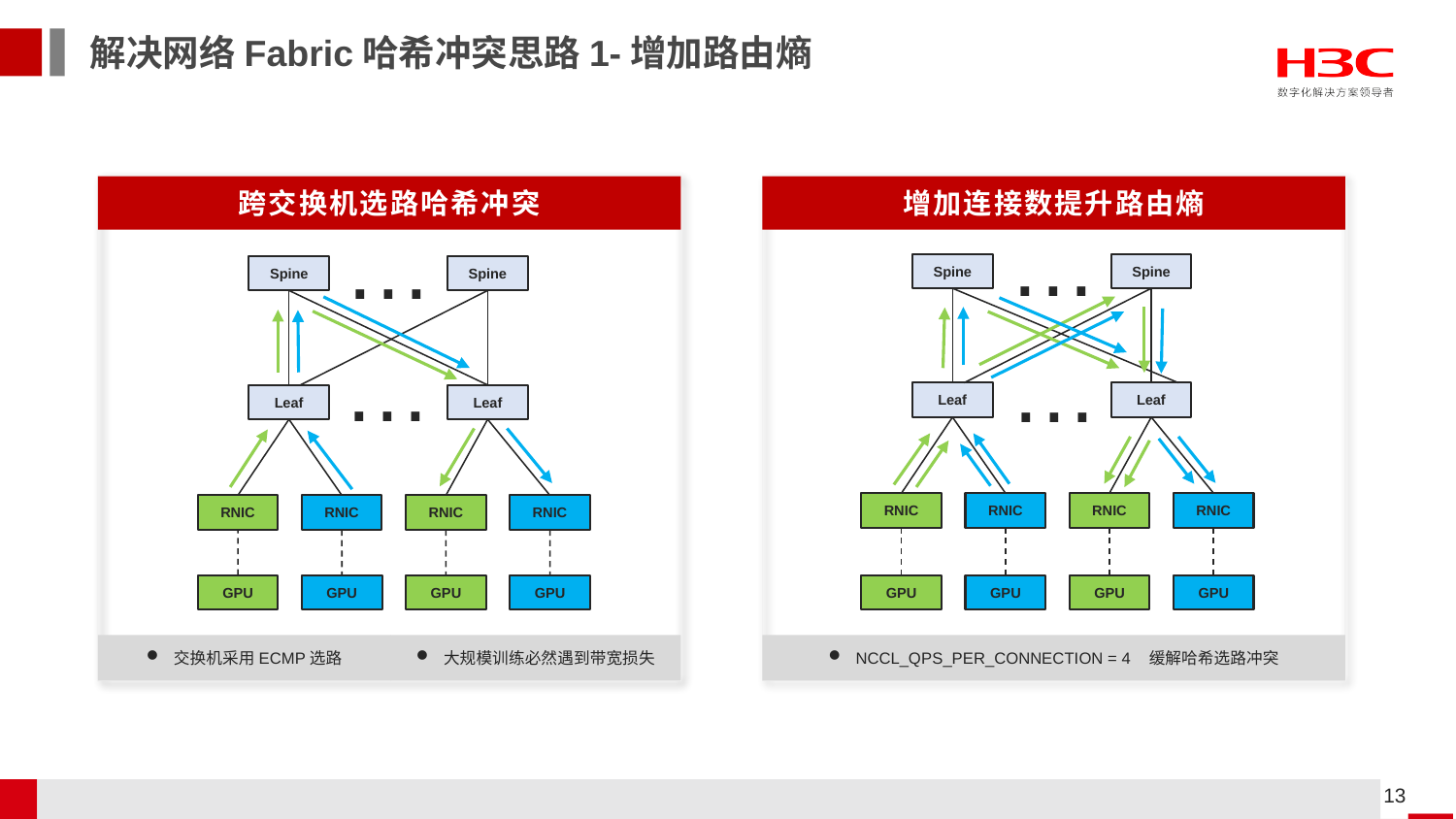

解决网络Fabric哈希冲突思路1-增加路由熵
…
Spine
Spine
…
Leaf
Leaf
RNIC
RNIC
RNIC
RNIC
GPU
GPU
GPU
GPU

增加连接数提升路由熵
NCCL_QPS_PER_CONNECTION = 4   缓解哈希选路冲突
…
Spine
Spine
…
Leaf
Leaf
RNIC
RNIC
RNIC
RNIC
GPU
GPU
GPU
GPU

跨交换机选路哈希冲突
交换机采用ECMP选路
大规模训练必然遇到带宽损失